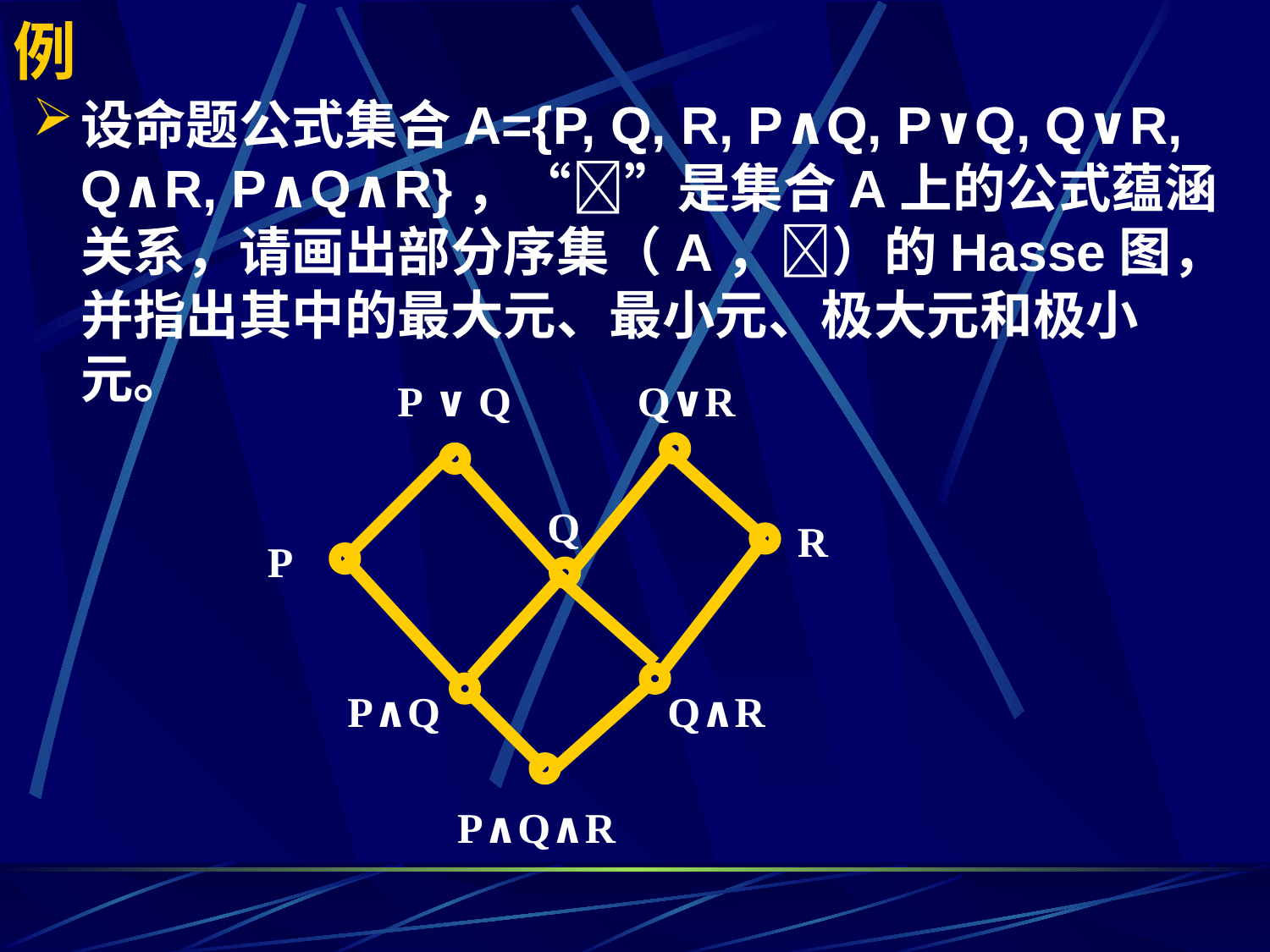

# 例
设命题公式集合A={P, Q, R, P∧Q, P∨Q, Q∨R, Q∧R, P∧Q∧R}，“⇒”是集合A上的公式蕴涵关系，请画出部分序集（A，⇒）的Hasse图，并指出其中的最大元、最小元、极大元和极小元。

P ∨ Q
Q∨R

Q
R
P

P∧Q
Q∧R
P∧Q∧R